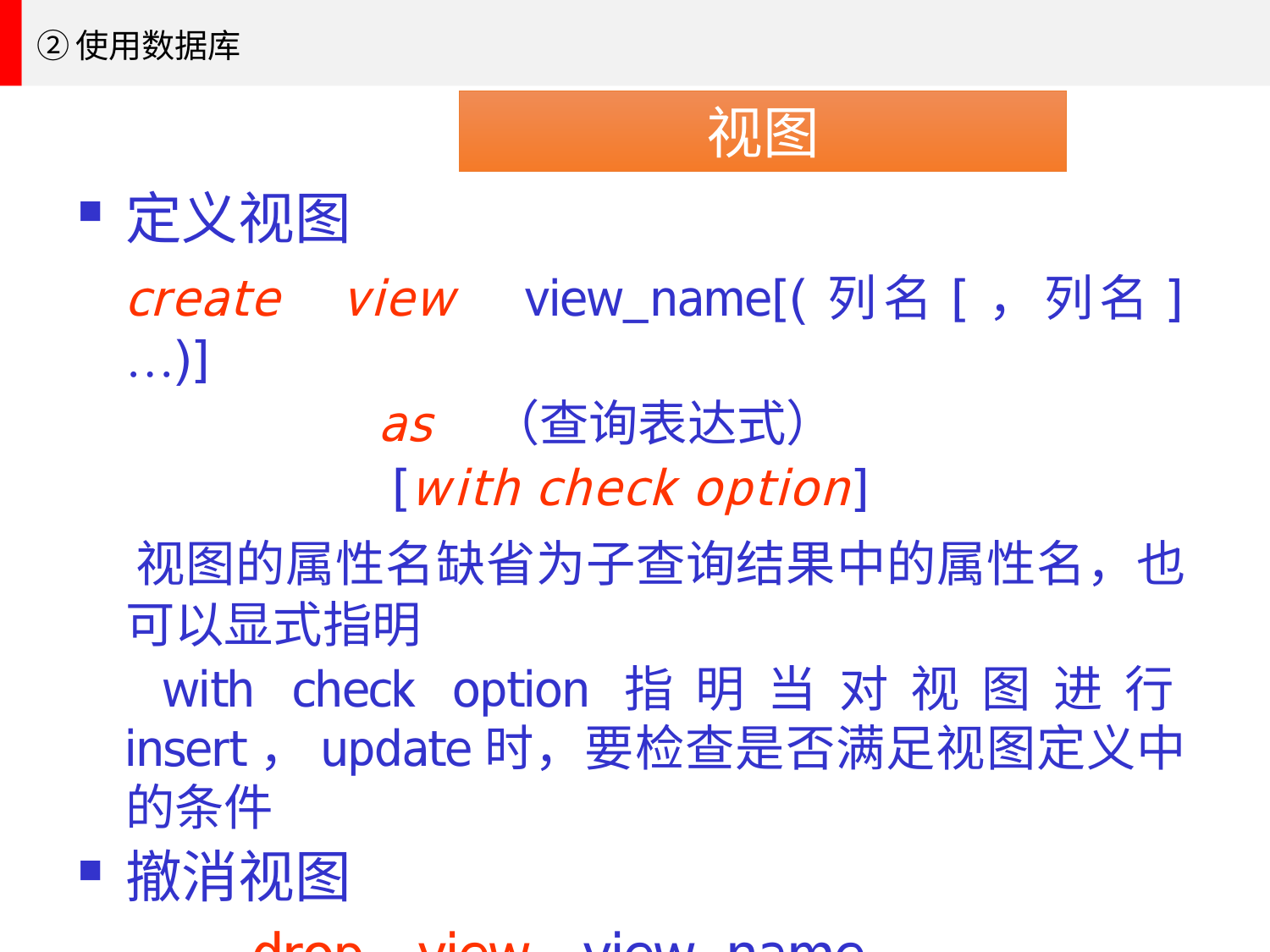

②使用数据库
视图
定义视图
	create   view   view_name[(列名[，列名] …)]
			as   （查询表达式）
[with check option]
   视图的属性名缺省为子查询结果中的属性名，也可以显式指明
	 with check option指明当对视图进行insert，update时，要检查是否满足视图定义中的条件
撤消视图
		drop   view   view_name